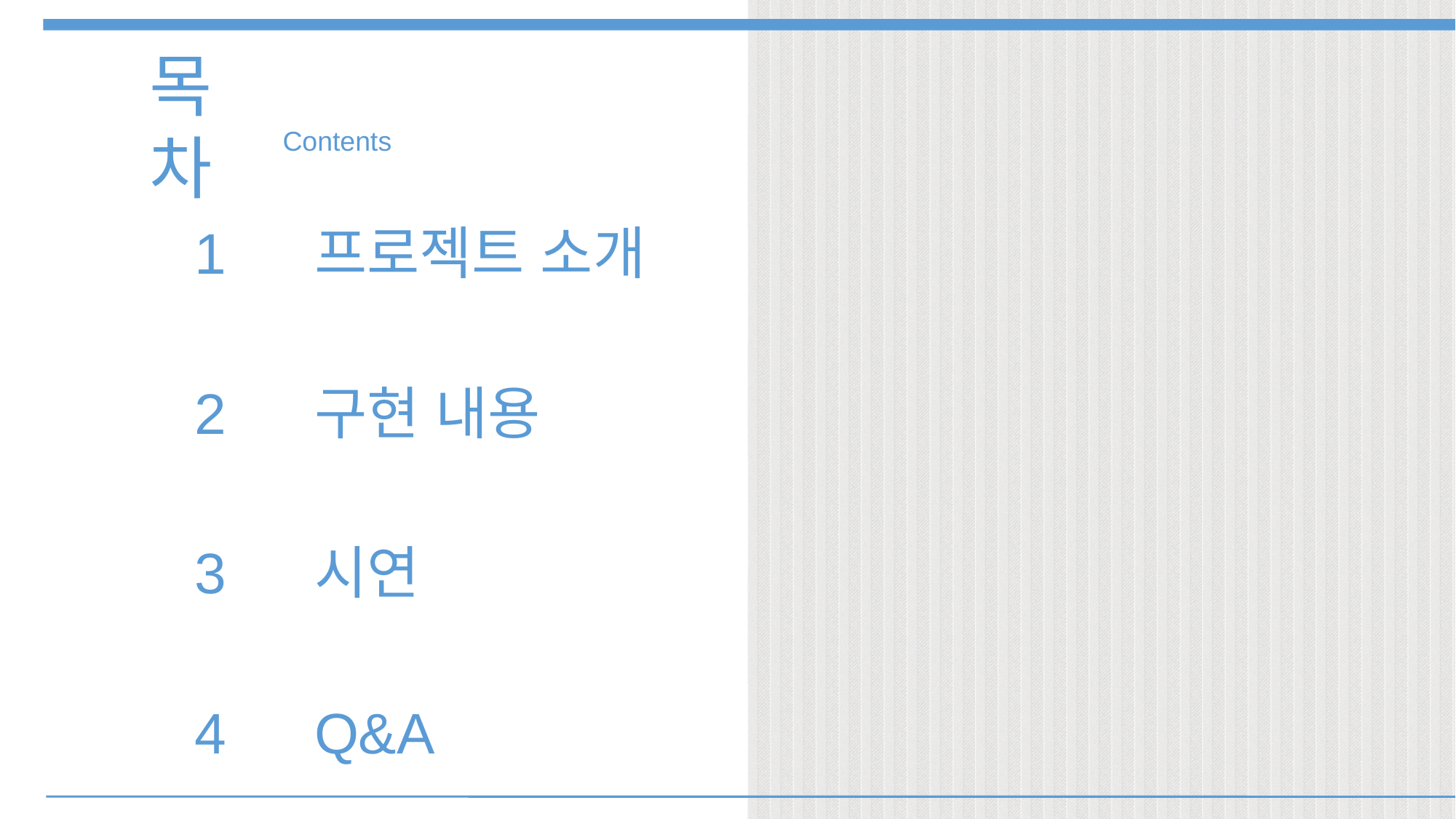

# 목 차
Contents
1	프로젝트 소개

2	구현 내용

3	시연

4 	Q&A